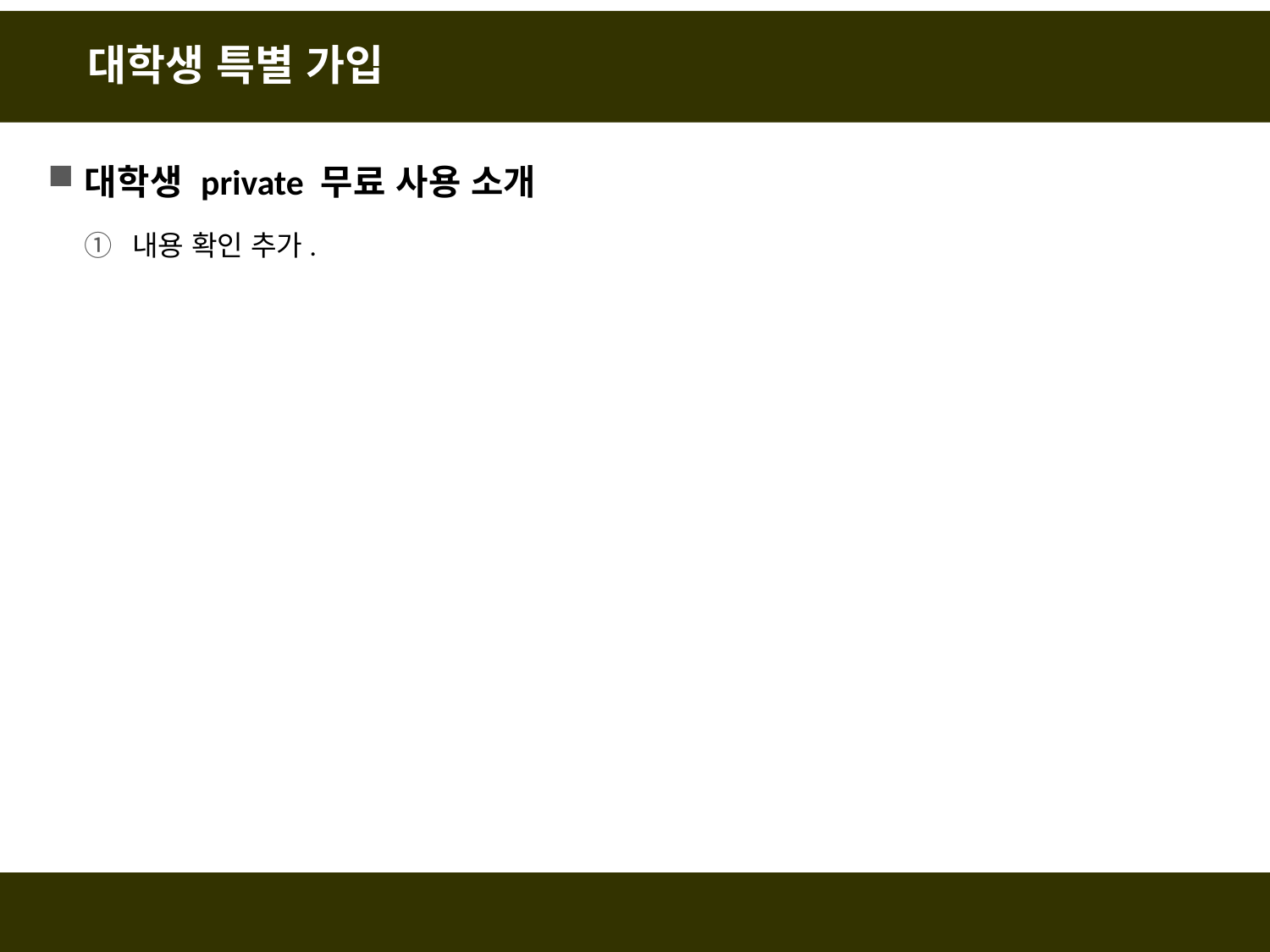

# 대학생 특별 가입
대학생 private 무료 사용 소개
내용 확인 추가.